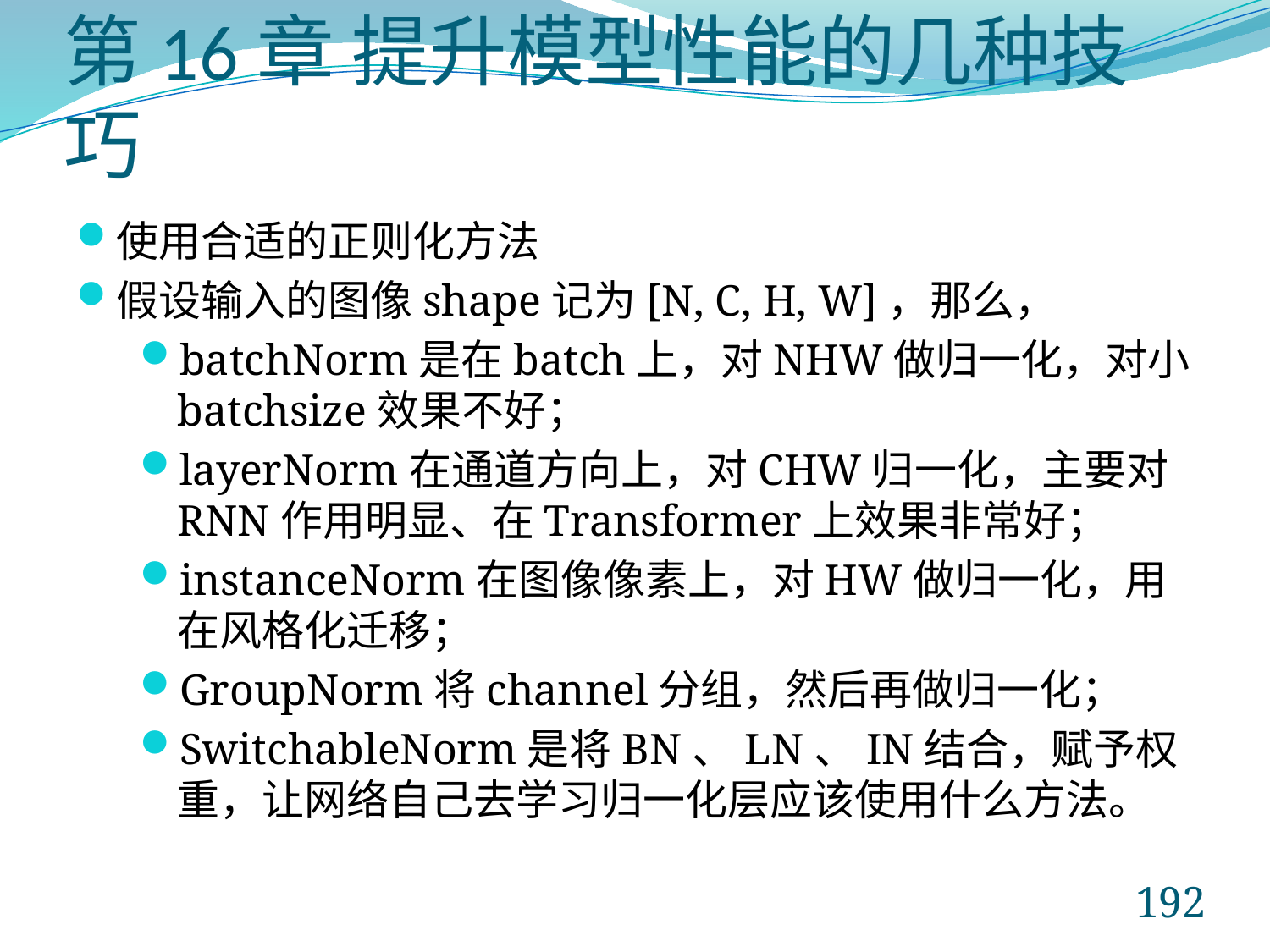

# 第16章 提升模型性能的几种技巧
使用合适的正则化方法
假设输入的图像shape记为[N, C, H, W]，那么，
batchNorm是在batch上，对NHW做归一化，对小batchsize效果不好；
layerNorm在通道方向上，对CHW归一化，主要对RNN作用明显、在Transformer上效果非常好；
instanceNorm在图像像素上，对HW做归一化，用在风格化迁移；
GroupNorm将channel分组，然后再做归一化；
SwitchableNorm是将BN、LN、IN结合，赋予权重，让网络自己去学习归一化层应该使用什么方法。
192